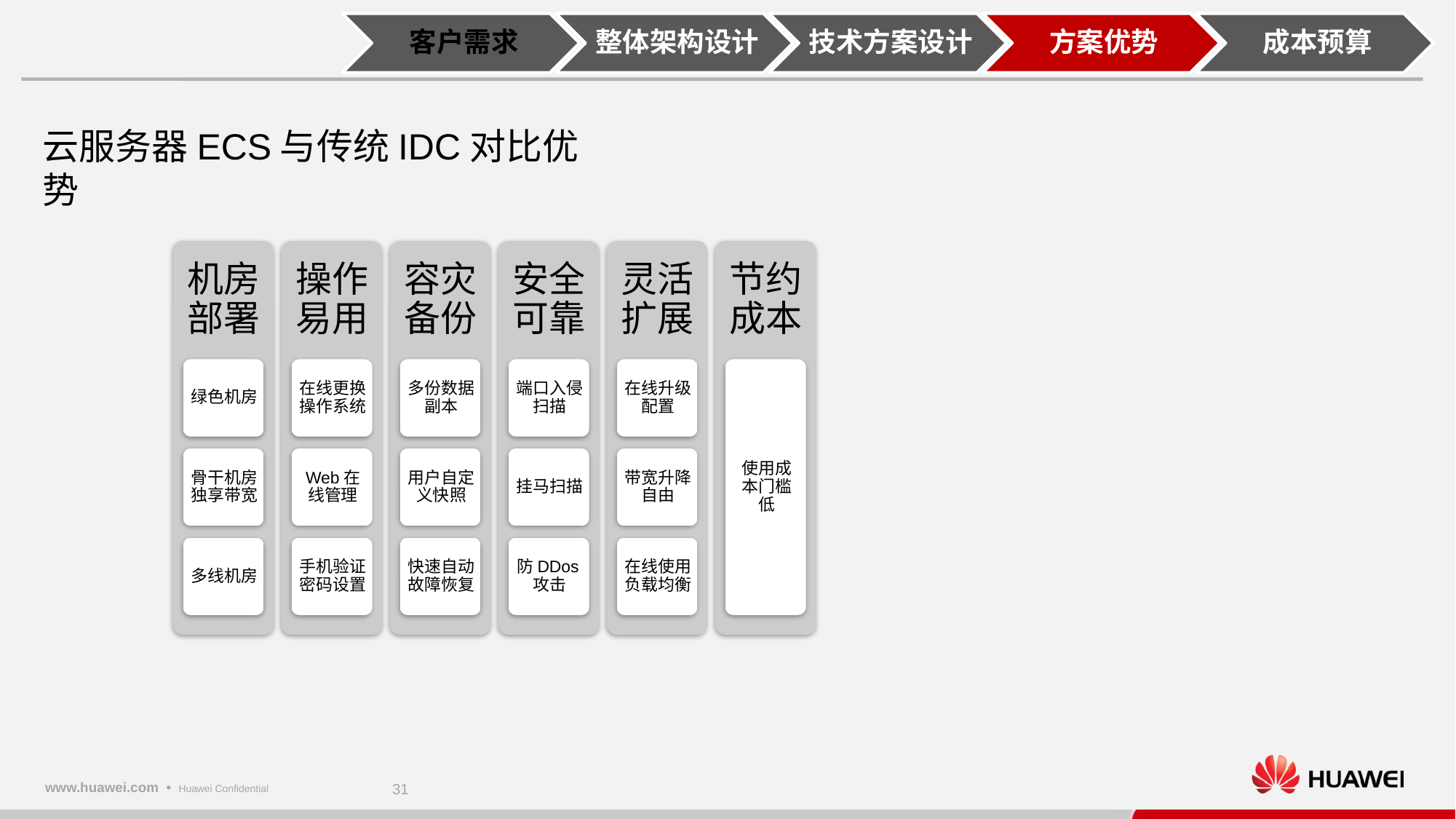

客户需求
整体架构设计
技术方案设计
方案优势
成本预算

云服务器ECS与传统IDC对比优势
机房部署
绿色机房
骨干机房独享带宽
多线机房
操作易用
在线更换操作系统
Web在线管理
手机验证密码设置
容灾备份
多份数据副本
用户自定义快照
快速自动故障恢复
安全可靠
端口入侵扫描
挂马扫描
防DDos攻击
灵活扩展
在线升级配置
带宽升降自由
在线使用负载均衡
节约成本
使用成本门槛低